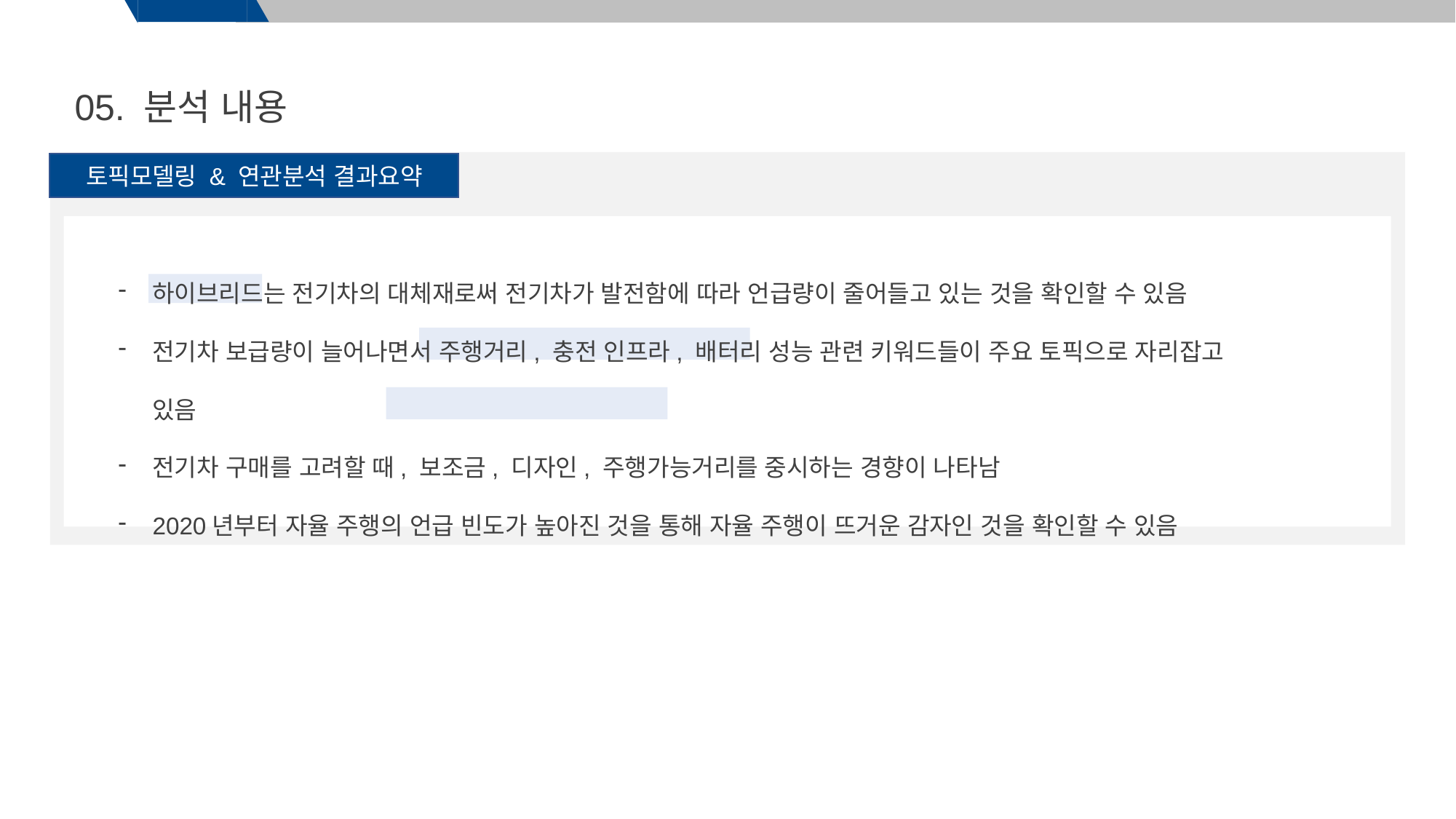

05. 분석 내용

토픽모델링 & 연관분석 결과요약

하이브리드는 전기차의 대체재로써 전기차가 발전함에 따라 언급량이 줄어들고 있는 것을 확인할 수 있음
전기차 보급량이 늘어나면서 주행거리, 충전 인프라, 배터리 성능 관련 키워드들이 주요 토픽으로 자리잡고 있음
전기차 구매를 고려할 때, 보조금, 디자인, 주행가능거리를 중시하는 경향이 나타남
2020년부터 자율 주행의 언급 빈도가 높아진 것을 통해 자율 주행이 뜨거운 감자인 것을 확인할 수 있음